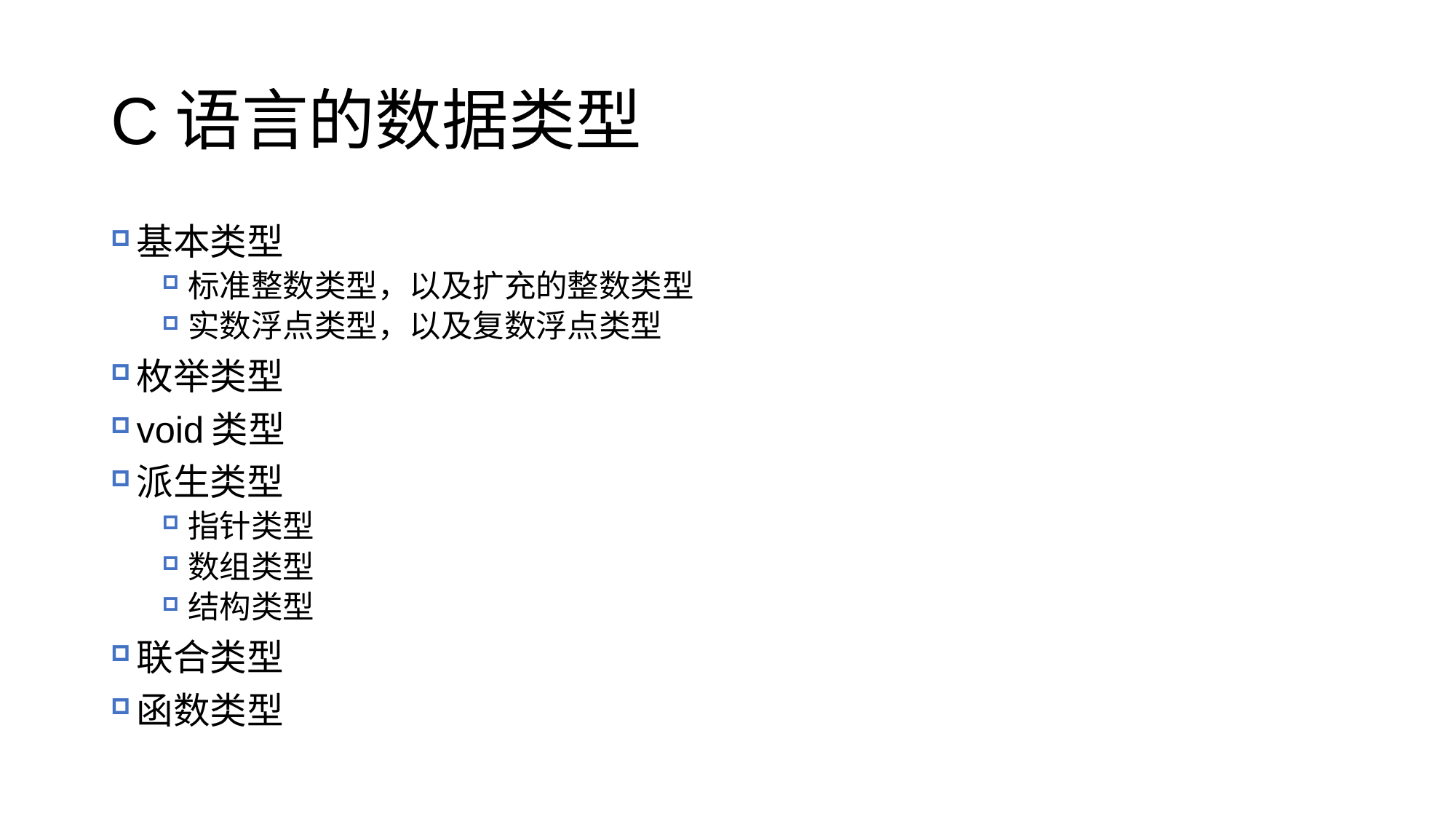

# C语言的数据类型
基本类型
标准整数类型，以及扩充的整数类型
实数浮点类型，以及复数浮点类型
枚举类型
void类型
派生类型
指针类型
数组类型
结构类型
联合类型
函数类型